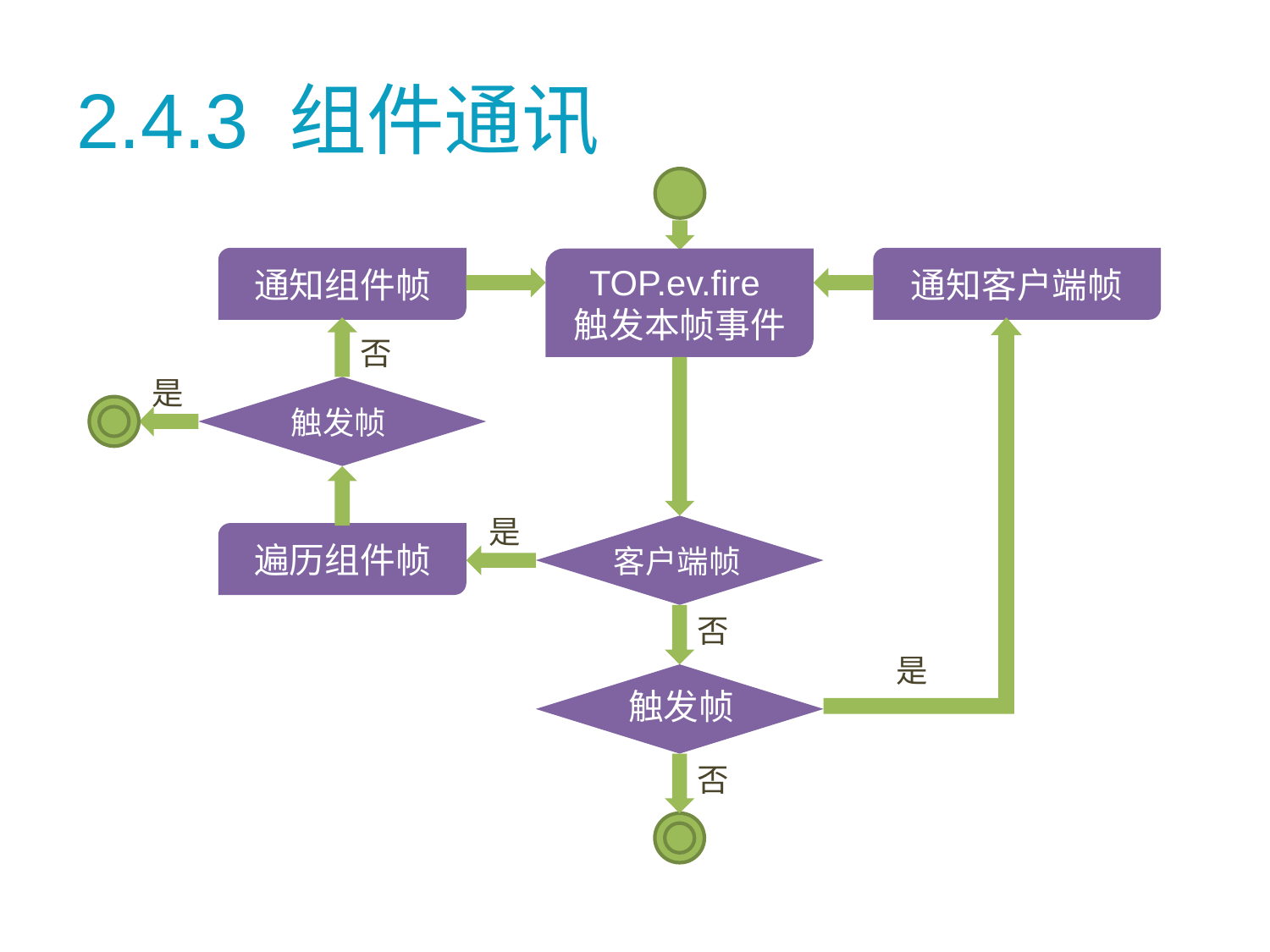

# 2.4.3 组件通讯

通知组件帧
通知客户端帧
TOP.ev.fire
触发本帧事件

否

是

触发帧

是

遍历组件帧
客户端帧

否
是

触发帧

否